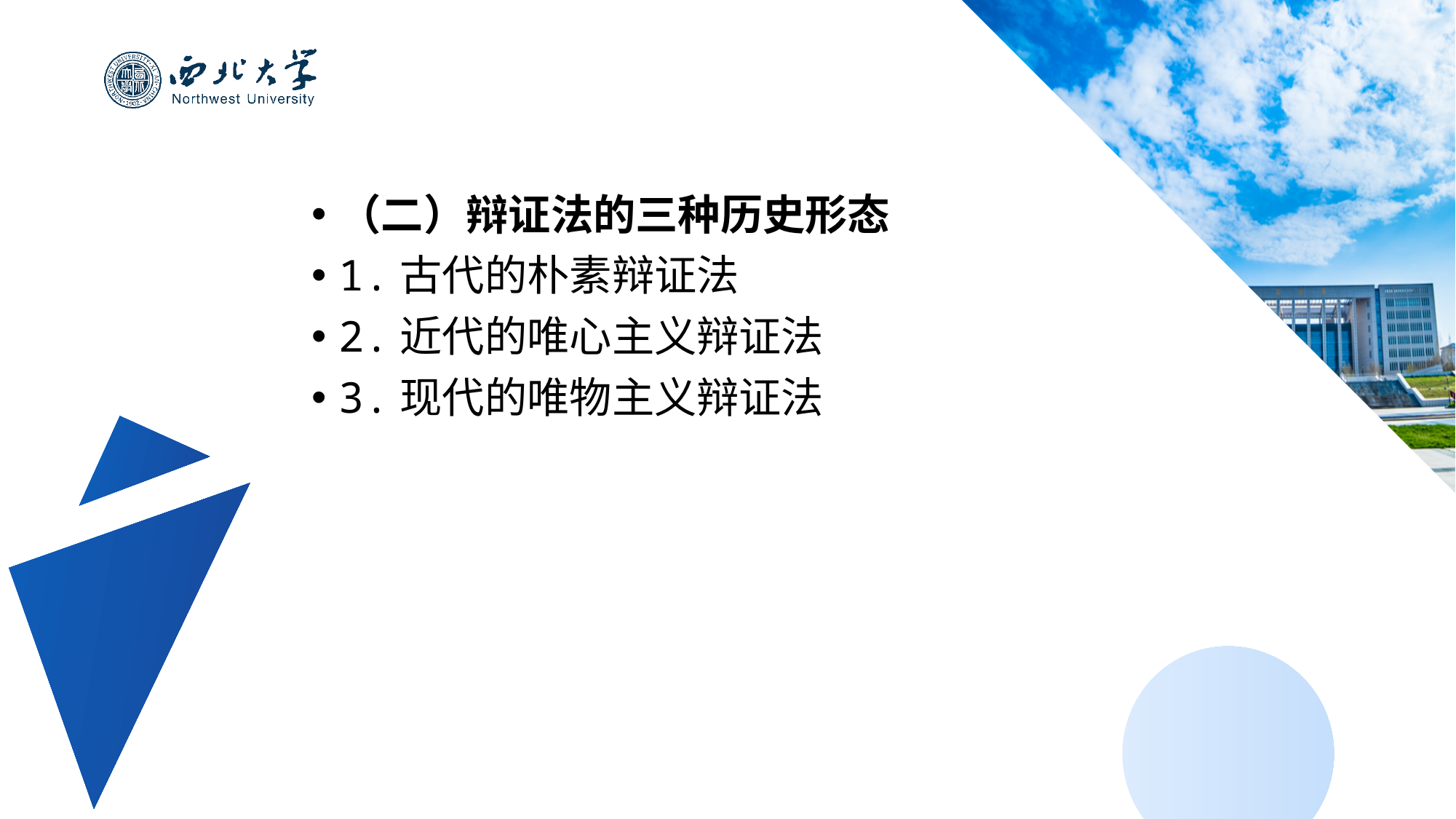

（二）辩证法的三种历史形态
1.古代的朴素辩证法
2.近代的唯心主义辩证法
3.现代的唯物主义辩证法